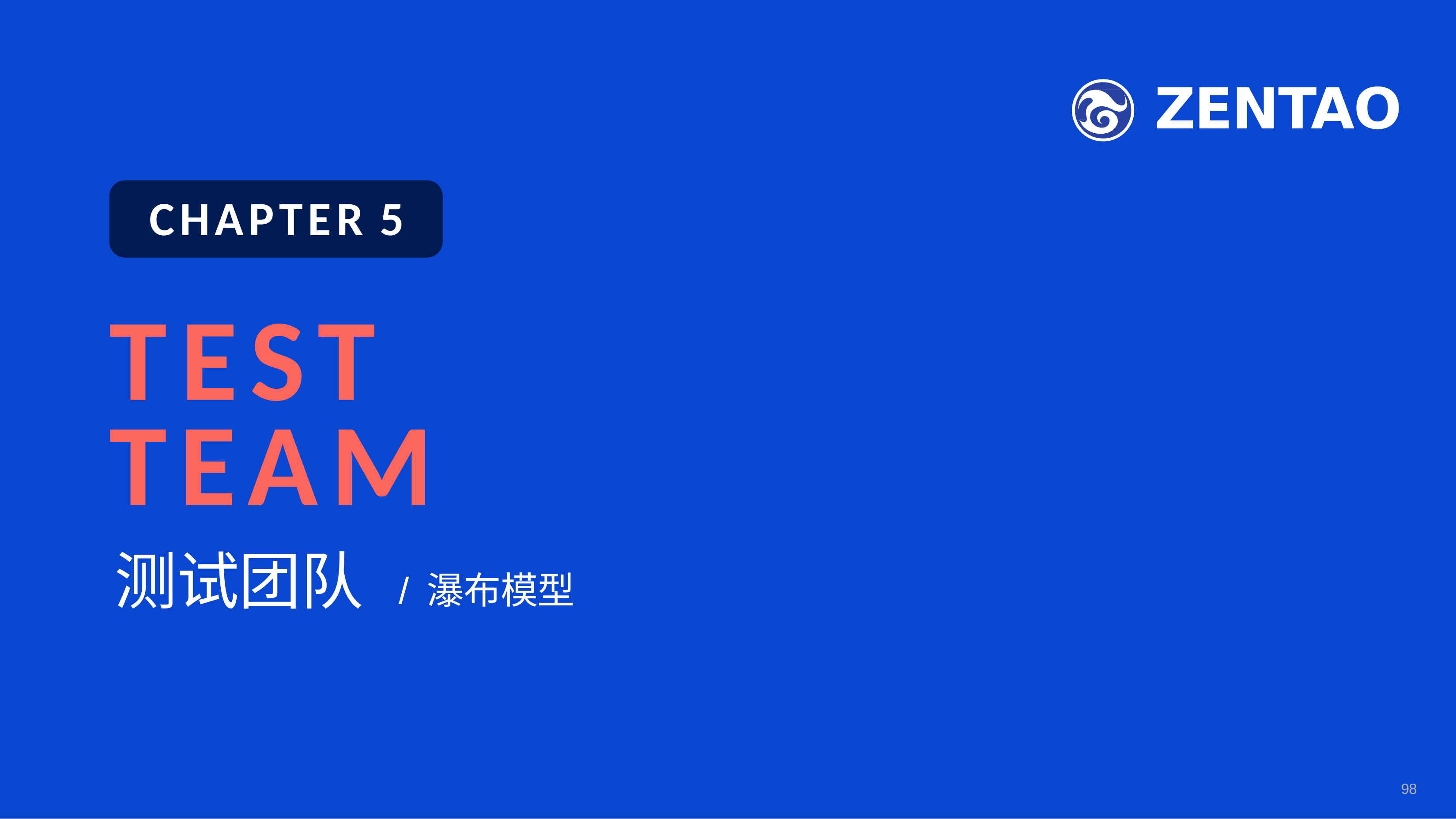

ZENTAO

CHAPTER 5
# TEST TEAM
测试团队
/ 瀑布模型
98